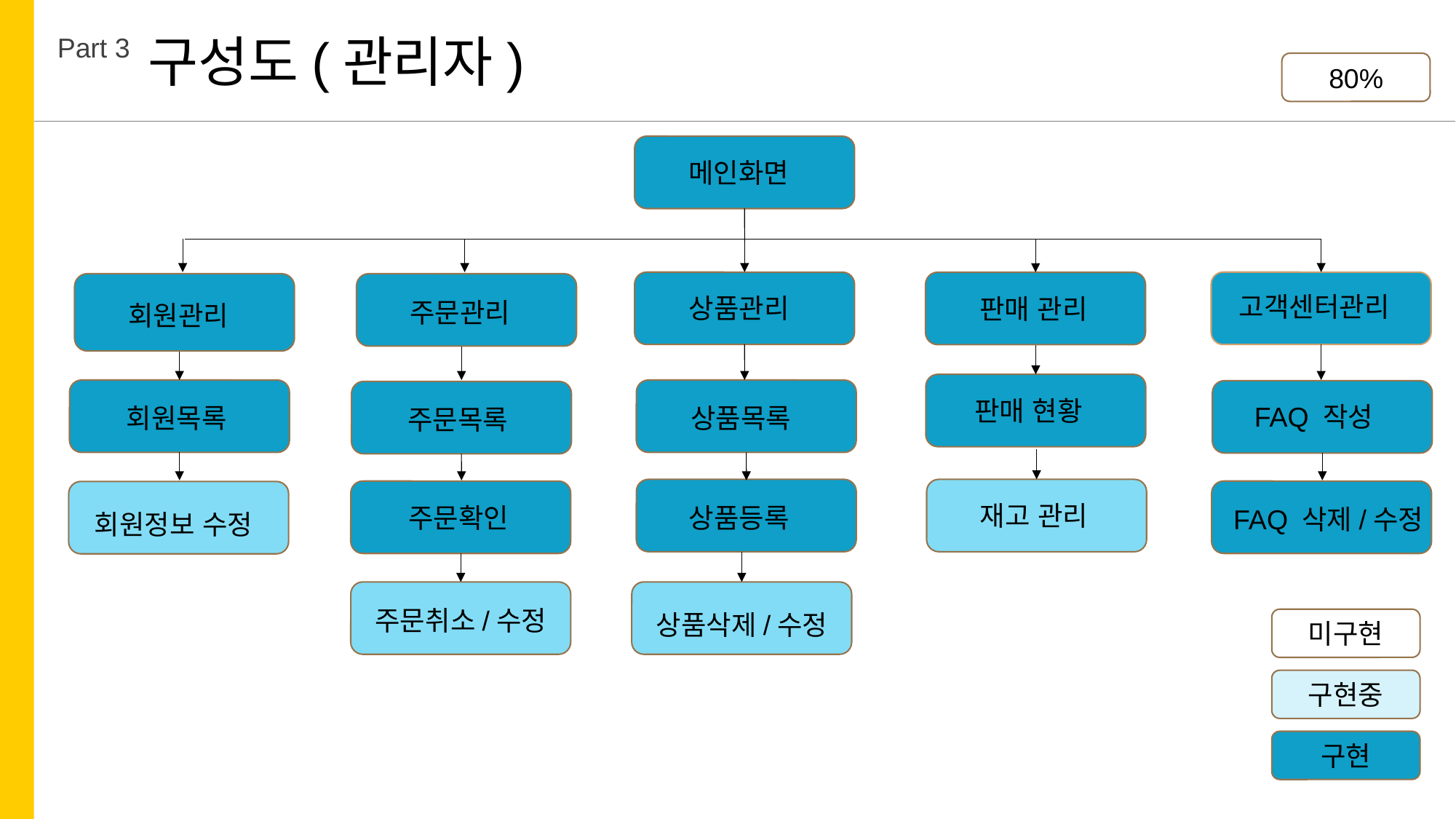

구성도(관리자)
Part 3
80%

메인화면

고객센터관리
상품관리
판매 관리
주문관리
회원관리

판매 현황
FAQ 작성
회원목록
상품목록
주문목록

재고 관리
주문확인
상품등록
FAQ 삭제/수정
회원정보 수정

주문취소/수정
상품삭제/수정
미구현
구현중
구현